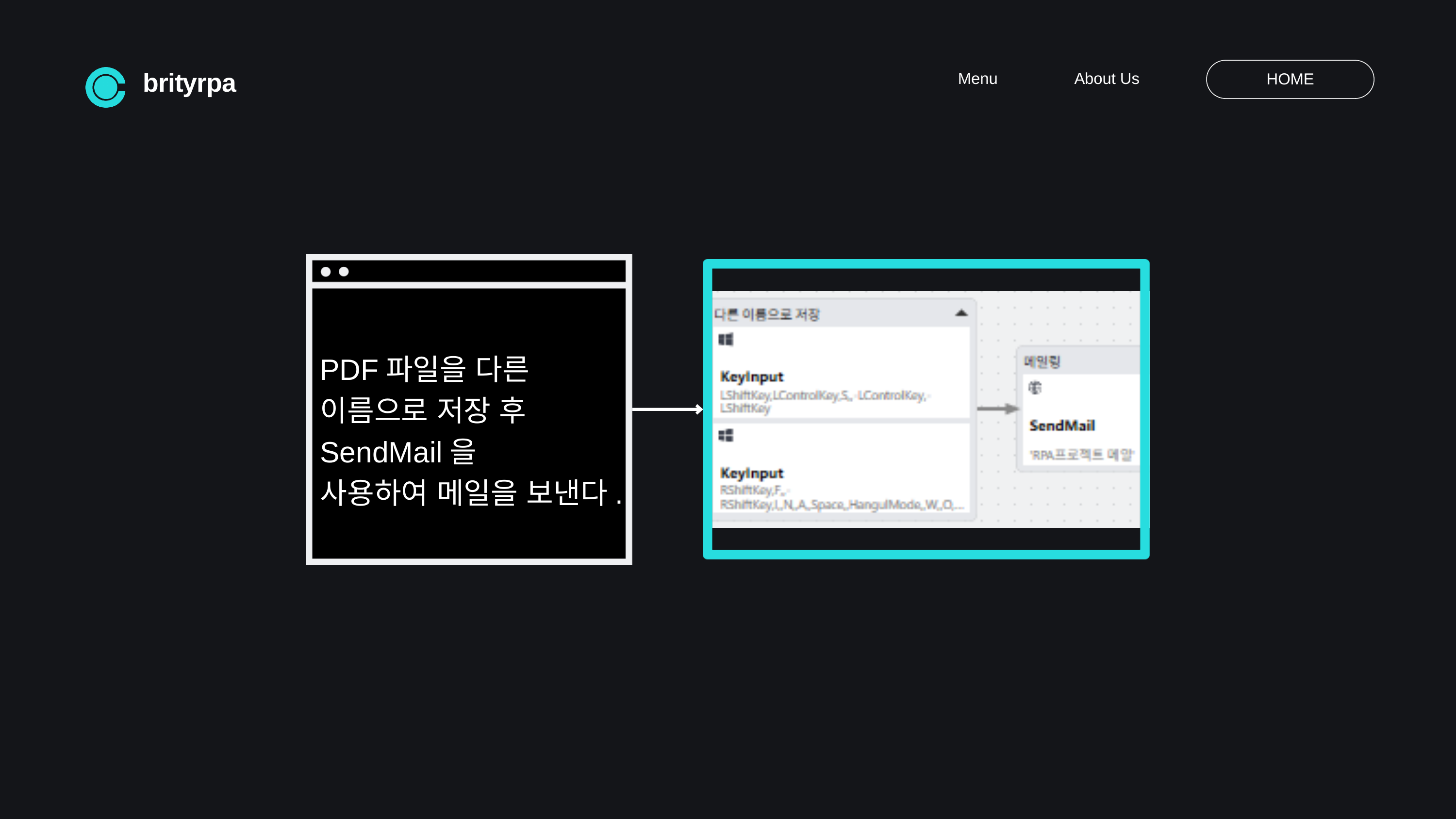

Menu
About Us
HOME
brityrpa

PDF파일을 다른 이름으로 저장 후 SendMail을
사용하여 메일을 보낸다.